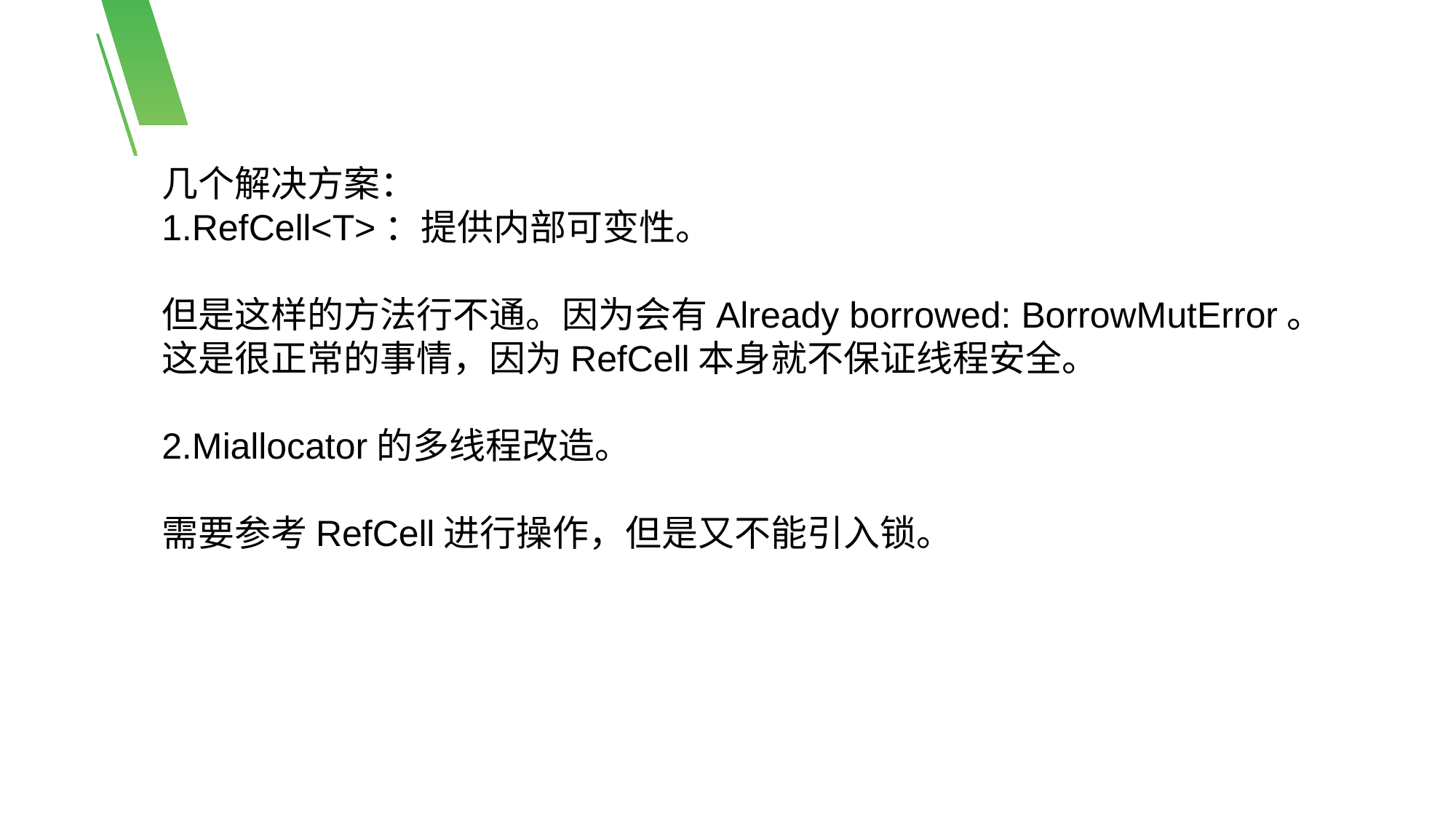

几个解决方案：
1.RefCell<T>：提供内部可变性。

但是这样的方法行不通。因为会有Already borrowed: BorrowMutError。
这是很正常的事情，因为RefCell本身就不保证线程安全。

2.Miallocator的多线程改造。

需要参考RefCell进行操作，但是又不能引入锁。